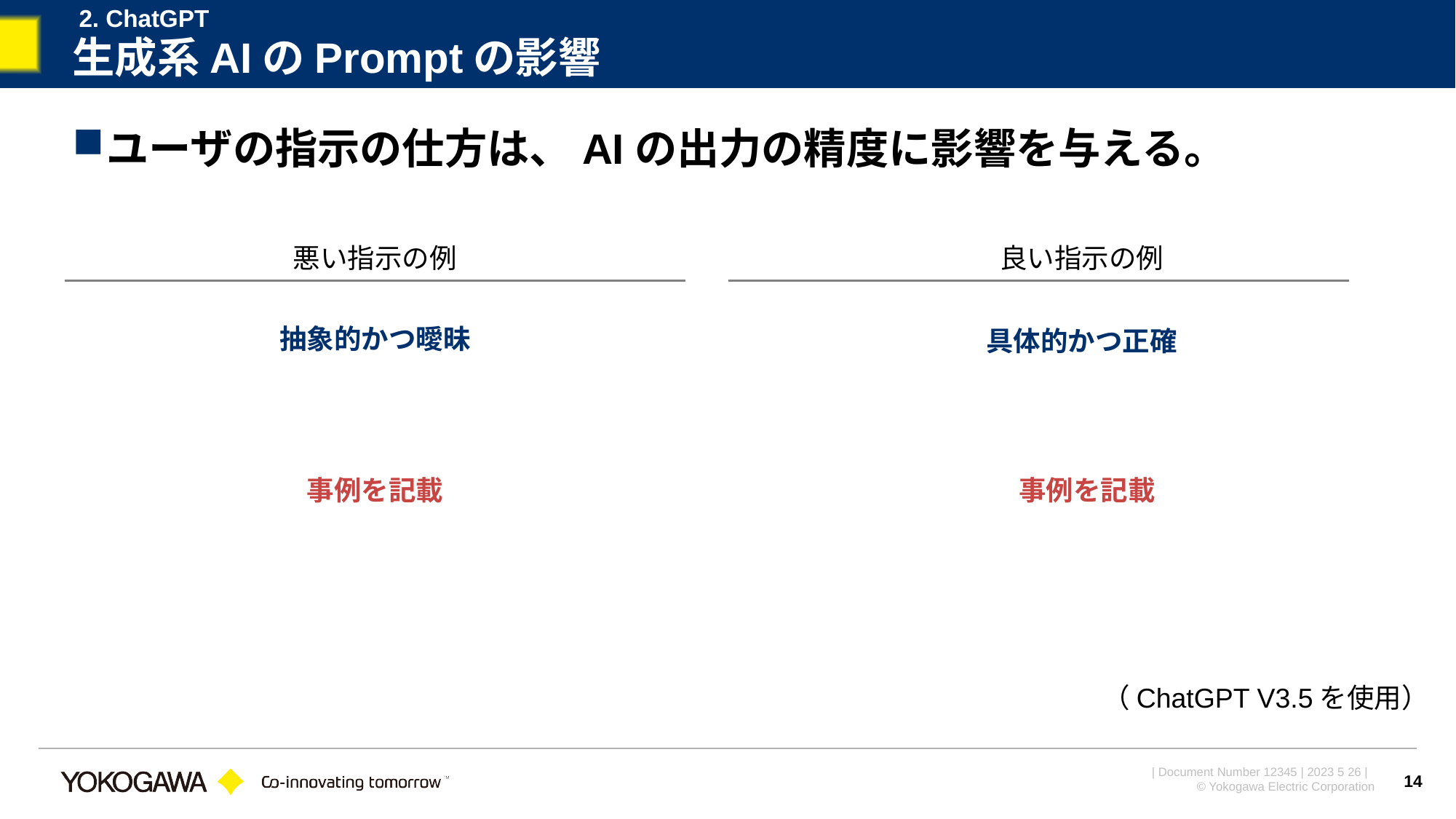

2. ChatGPT
# 生成系AIのPromptの影響
ユーザの指示の仕方は、AIの出力の精度に影響を与える。
悪い指示の例
良い指示の例
抽象的かつ曖昧
具体的かつ正確
事例を記載
事例を記載
（ChatGPT V3.5を使用）
14